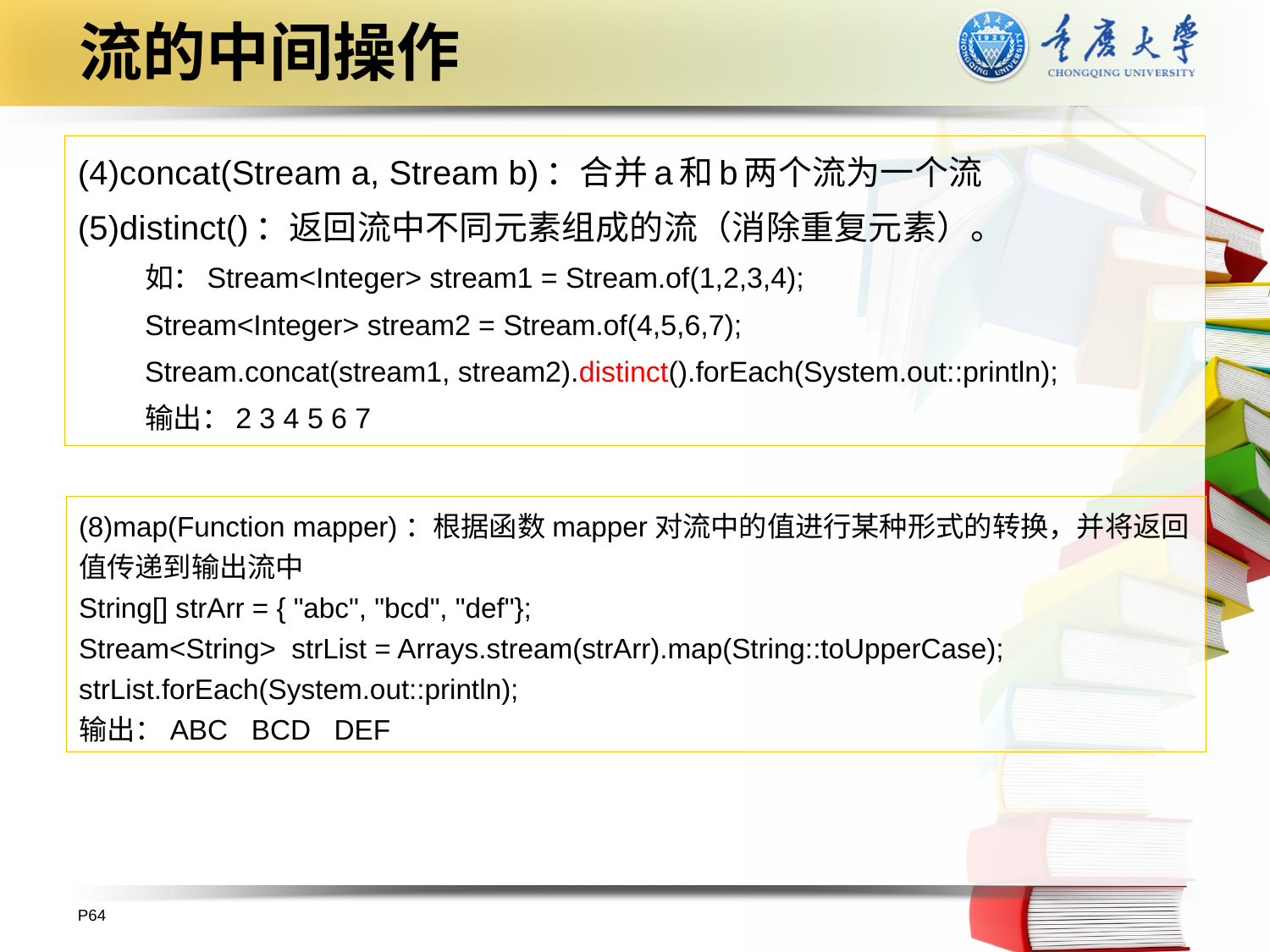

# 流的中间操作
(4)concat(Stream a, Stream b)：合并a和b两个流为一个流
(5)distinct()：返回流中不同元素组成的流（消除重复元素）。
如：Stream<Integer> stream1 = Stream.of(1,2,3,4);
Stream<Integer> stream2 = Stream.of(4,5,6,7);
Stream.concat(stream1, stream2).distinct().forEach(System.out::println);
输出：2 3 4 5 6 7
(8)map(Function mapper)：根据函数mapper对流中的值进行某种形式的转换，并将返回值传递到输出流中
String[] strArr = { "abc", "bcd", "def"};
Stream<String>  strList = Arrays.stream(strArr).map(String::toUpperCase);
strList.forEach(System.out::println);
输出：ABC   BCD   DEF
P64